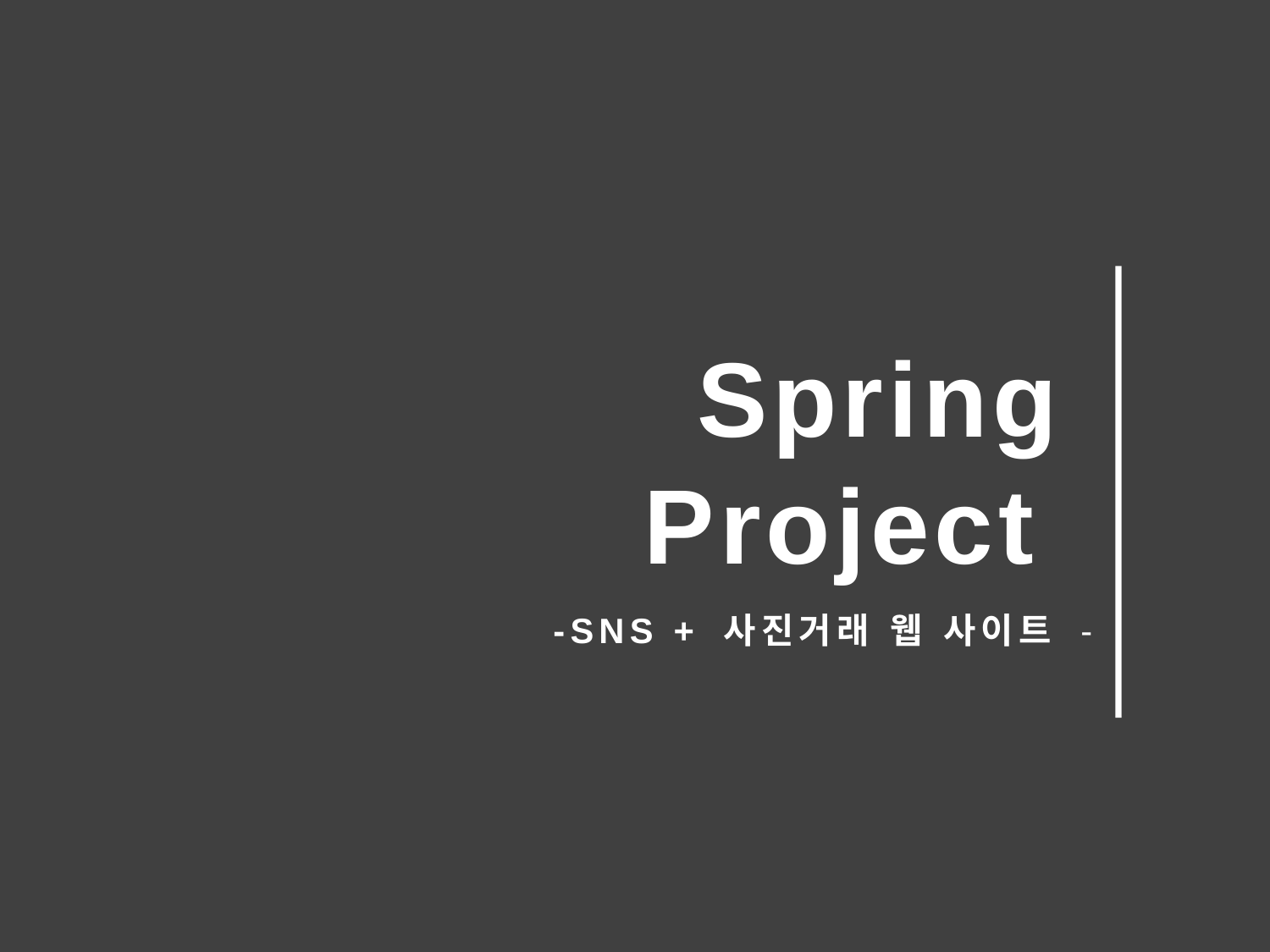

Spring Project
-SNS + 사진거래 웹 사이트 -